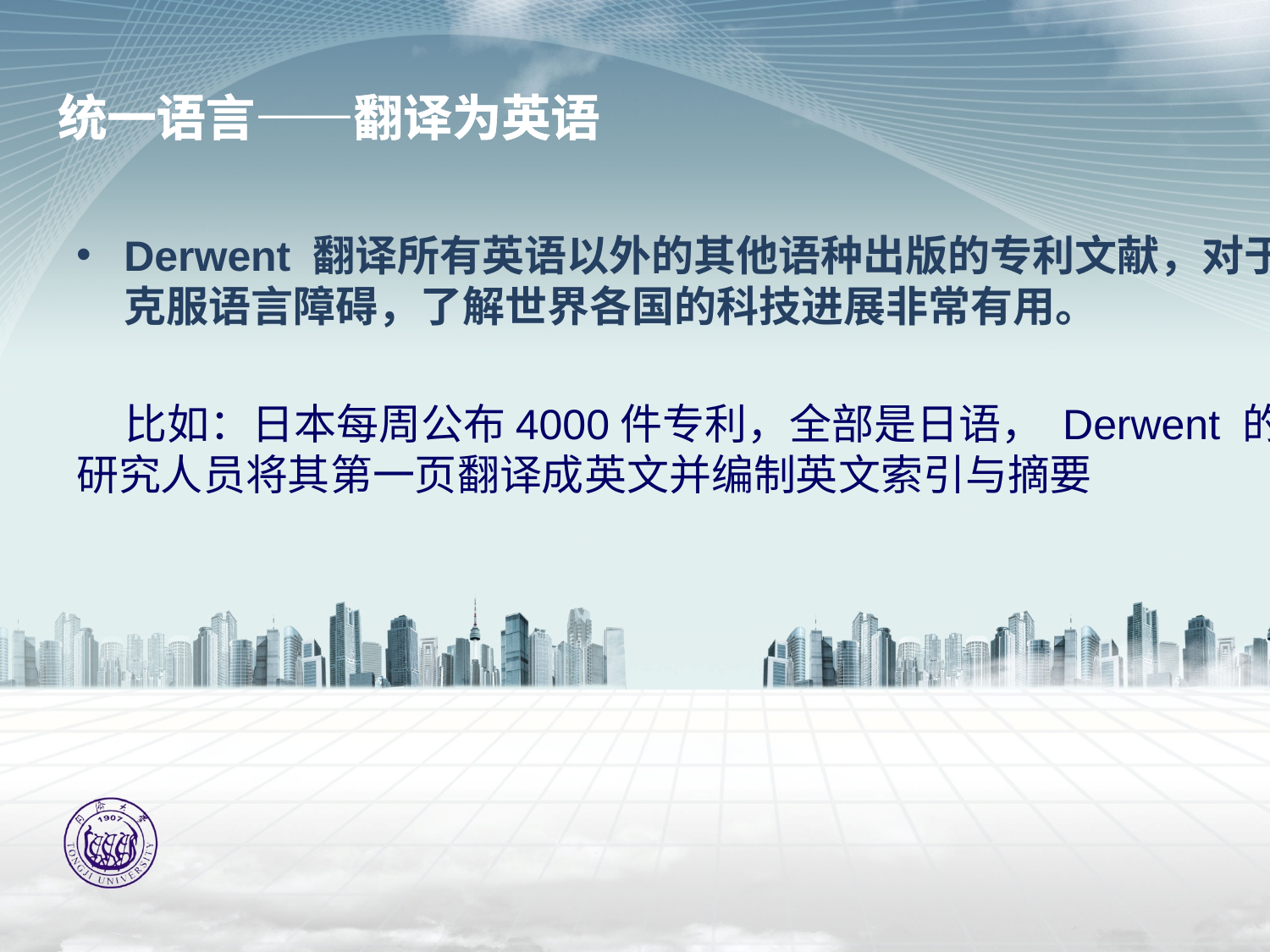

# 统一语言——翻译为英语
Derwent 翻译所有英语以外的其他语种出版的专利文献，对于克服语言障碍，了解世界各国的科技进展非常有用。

    比如：日本每周公布4000件专利，全部是日语， Derwent 的研究人员将其第一页翻译成英文并编制英文索引与摘要